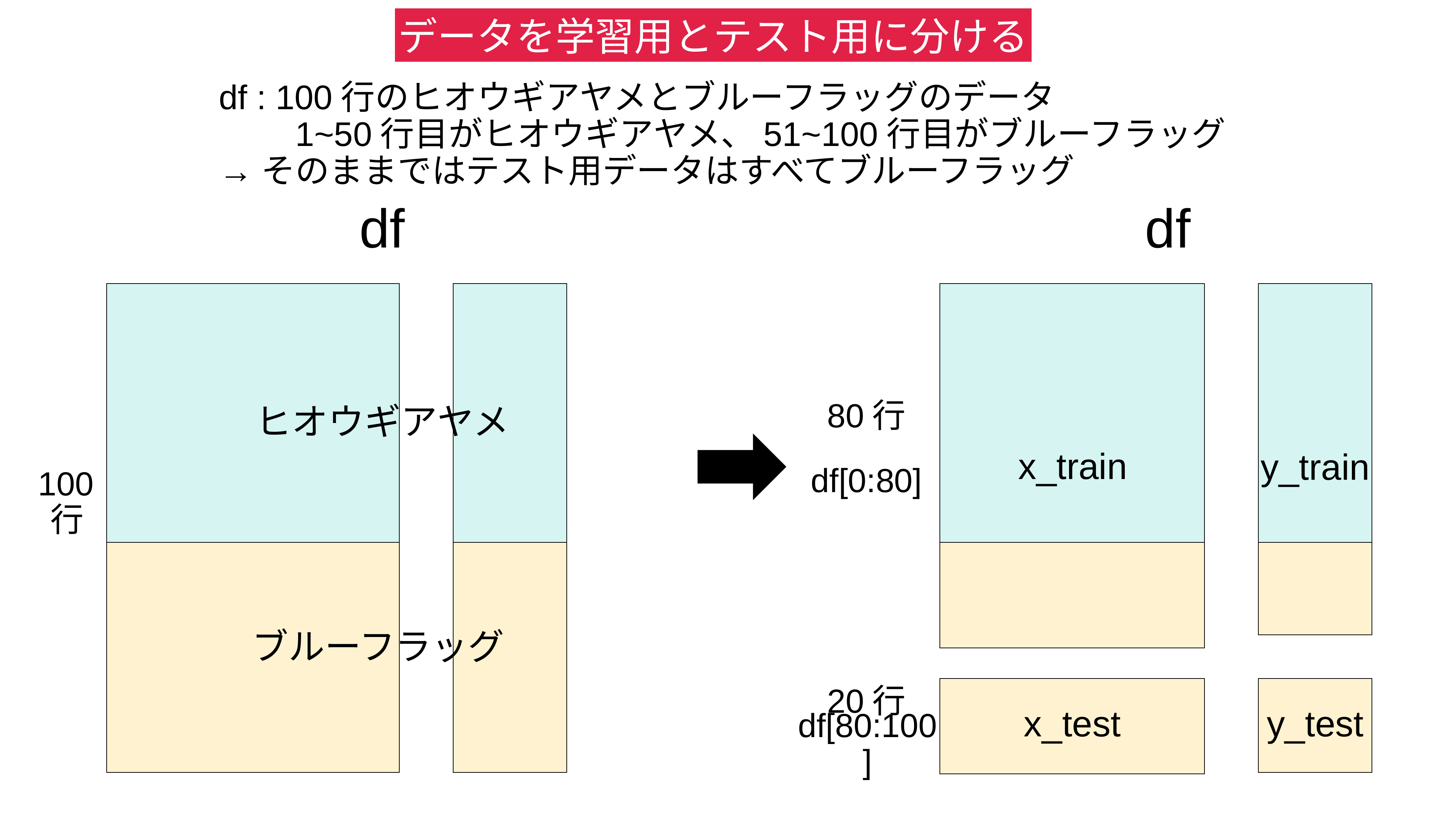

データを学習用とテスト用に分ける
df : 100行のヒオウギアヤメとブルーフラッグのデータ
　　1~50行目がヒオウギアヤメ、51~100行目がブルーフラッグ
→そのままではテスト用データはすべてブルーフラッグ
df
df

80行
ヒオウギアヤメ

x_train
y_train
df[0:80]
100行
ブルーフラッグ

20行
x_test
y_test
df[80:100]